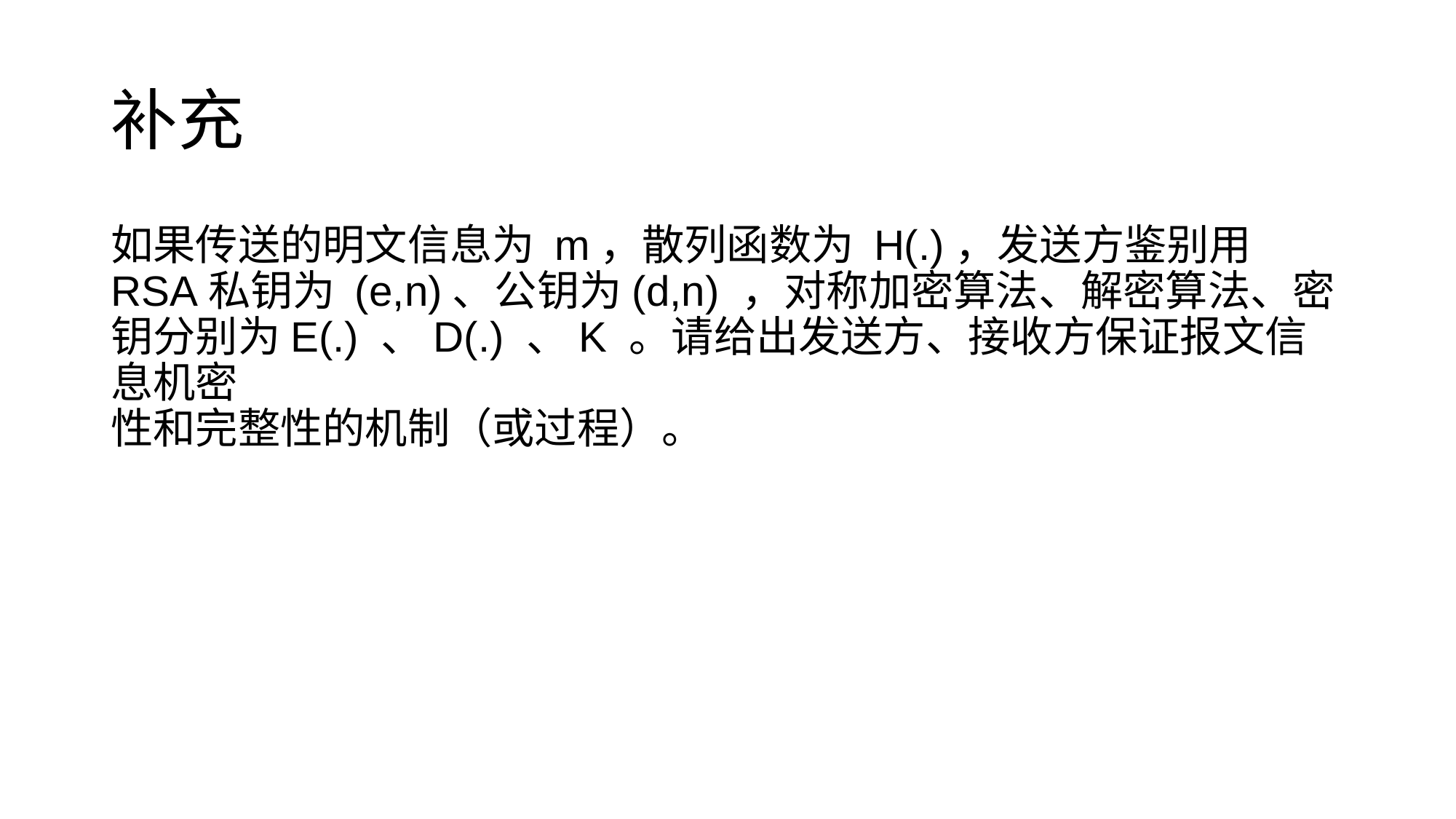

# 补充
如果传送的明文信息为 m，散列函数为 H(.)，发送方鉴别用RSA私钥为 (e,n)、公钥为(d,n) ，对称加密算法、解密算法、密钥分别为E(.) 、D(.) 、K 。请给出发送方、接收方保证报文信息机密
性和完整性的机制（或过程）。